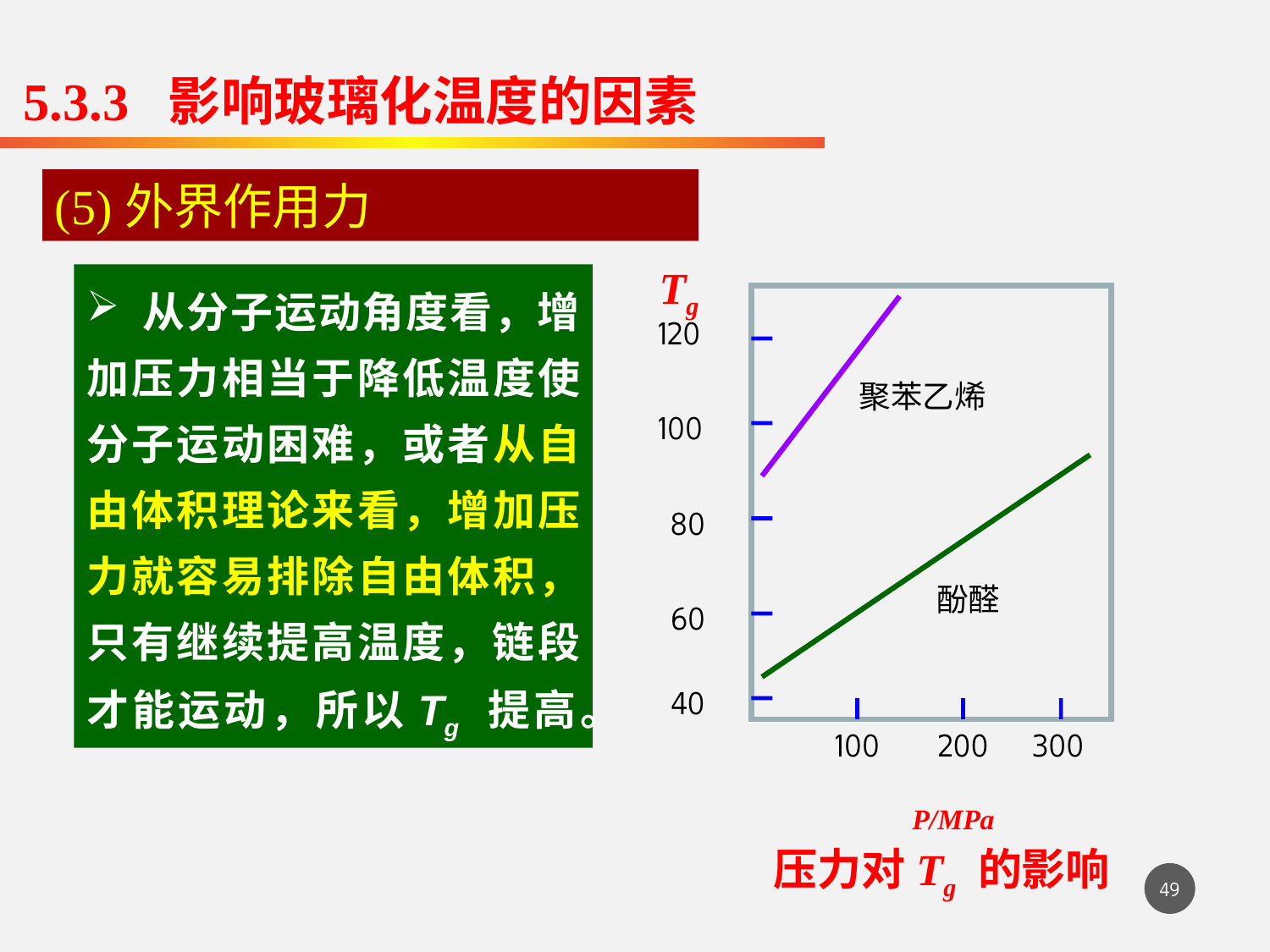

5.3.3  影响玻璃化温度的因素
(5)外界作用力
Tg

120

100

80

60

40

100
200
300
P/MPa
 从分子运动角度看，增加压力相当于降低温度使分子运动困难，或者从自由体积理论来看，增加压力就容易排除自由体积，只有继续提高温度，链段才能运动，所以Tg 提高。
聚苯乙烯
酚醛
压力对Tg 的影响
49